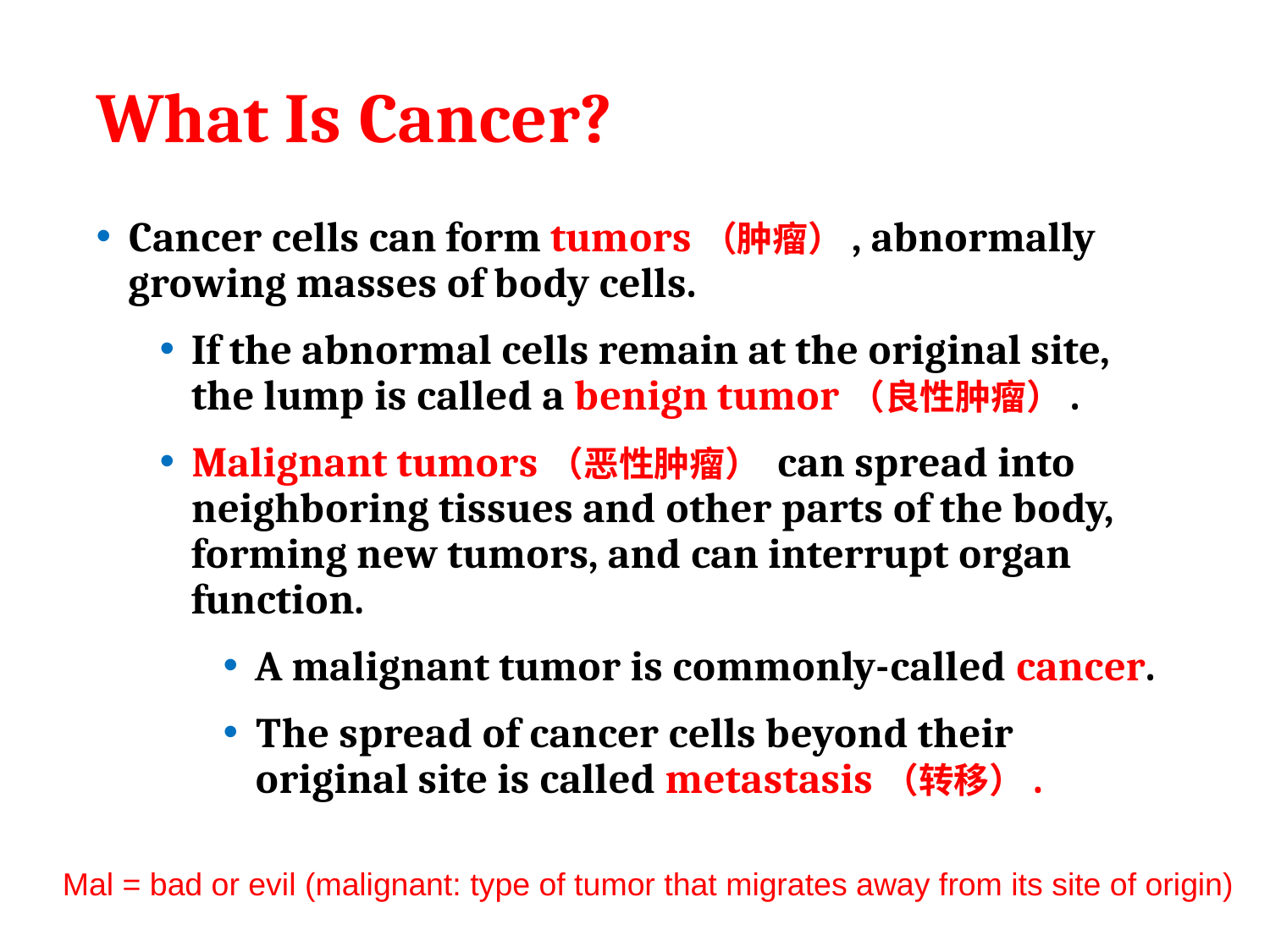

# What Is Cancer?
Cancer cells can form tumors（肿瘤）, abnormally growing masses of body cells.
If the abnormal cells remain at the original site, the lump is called a benign tumor（良性肿瘤）.
Malignant tumors（恶性肿瘤） can spread into neighboring tissues and other parts of the body, forming new tumors, and can interrupt organ function.
A malignant tumor is commonly-called cancer.
The spread of cancer cells beyond their original site is called metastasis（转移）.
Mal = bad or evil (malignant: type of tumor that migrates away from its site of origin)